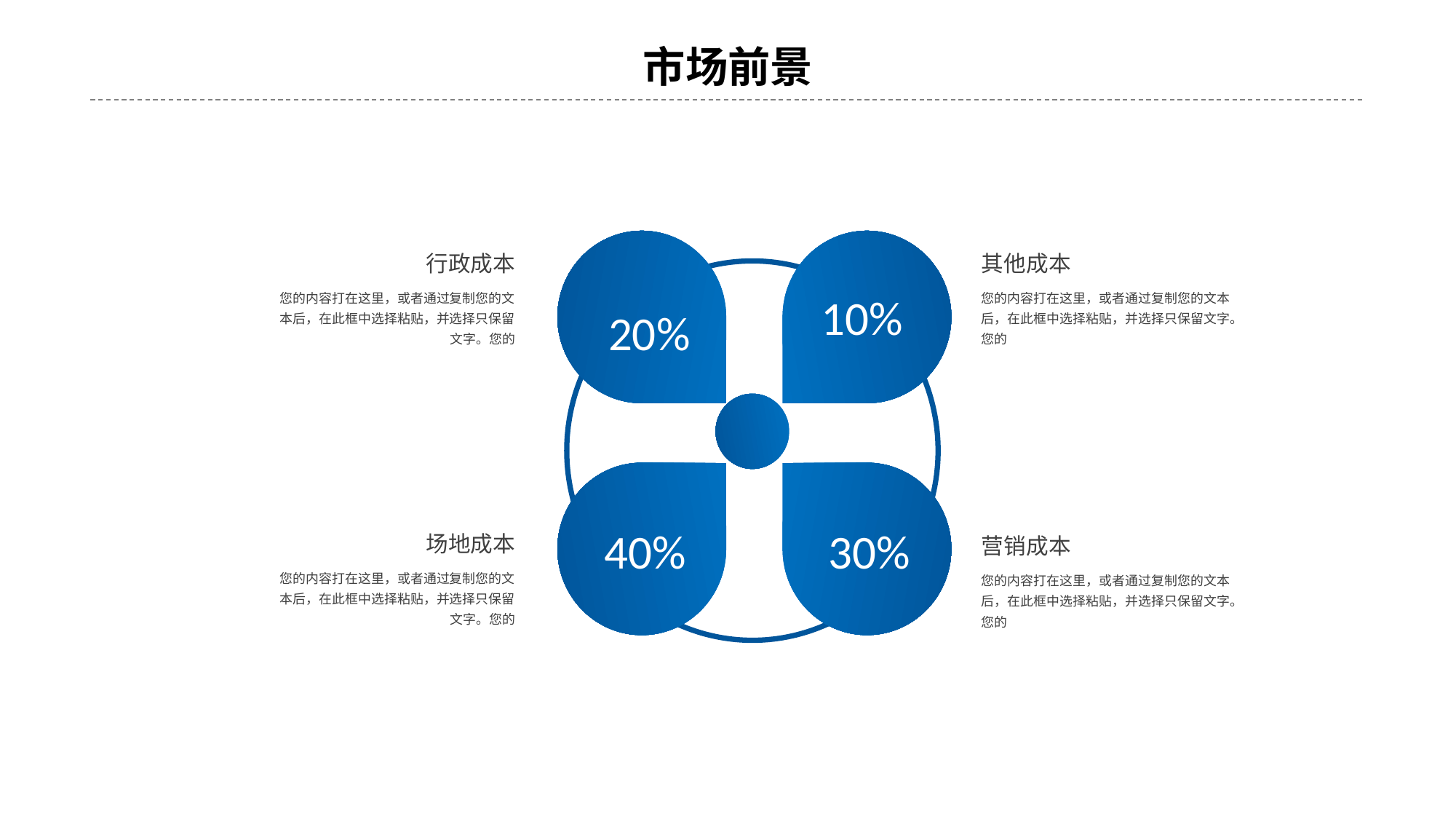

市场前景

20%

10%
行政成本
您的内容打在这里，或者通过复制您的文本后，在此框中选择粘贴，并选择只保留文字。您的
场地成本
您的内容打在这里，或者通过复制您的文本后，在此框中选择粘贴，并选择只保留文字。您的
其他成本
您的内容打在这里，或者通过复制您的文本后，在此框中选择粘贴，并选择只保留文字。您的
营销成本
您的内容打在这里，或者通过复制您的文本后，在此框中选择粘贴，并选择只保留文字。您的

40%

30%